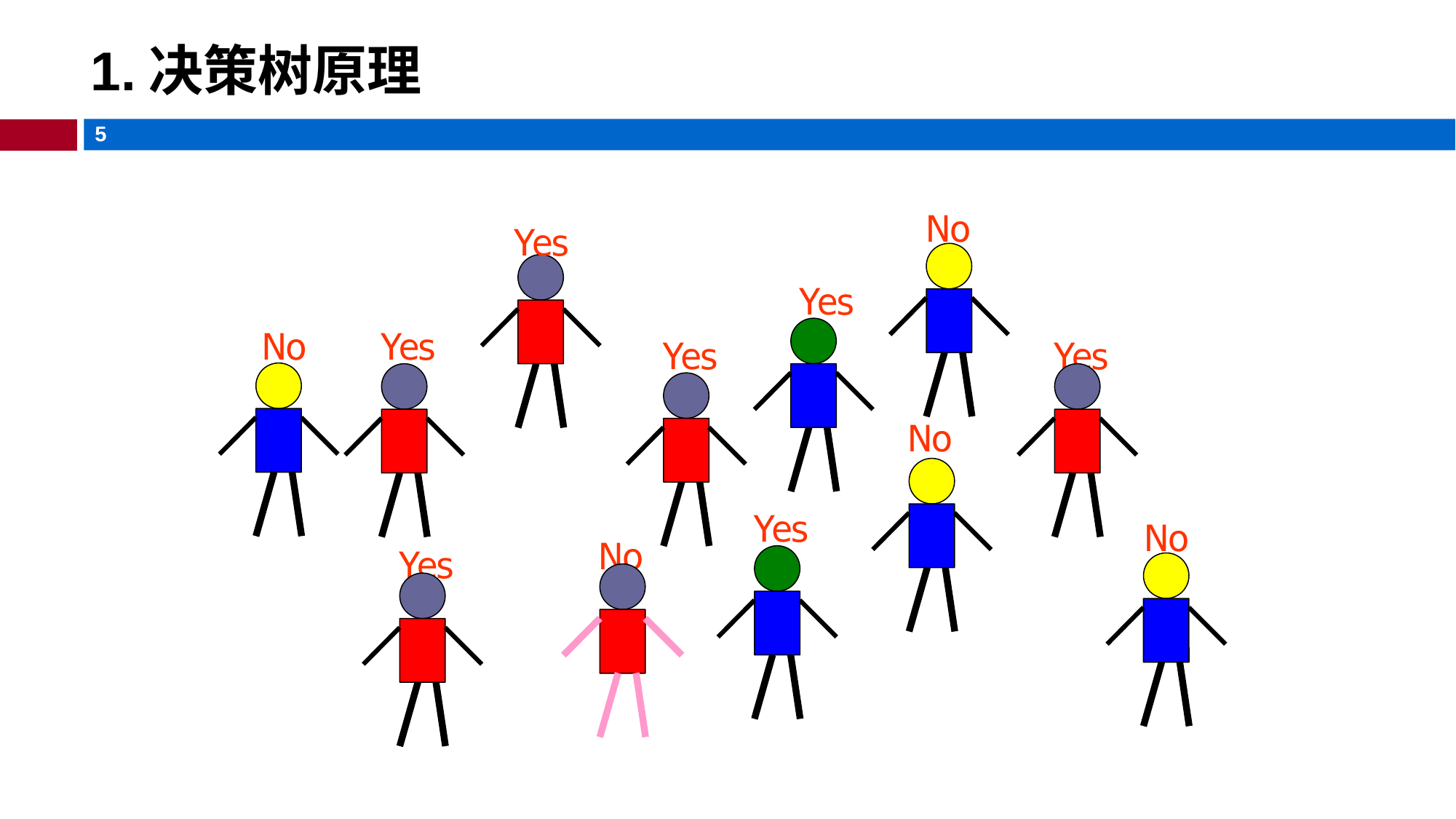

# 1.决策树原理
No
Yes

Yes
No
Yes

Yes
Yes

No

Yes
No
No
Yes